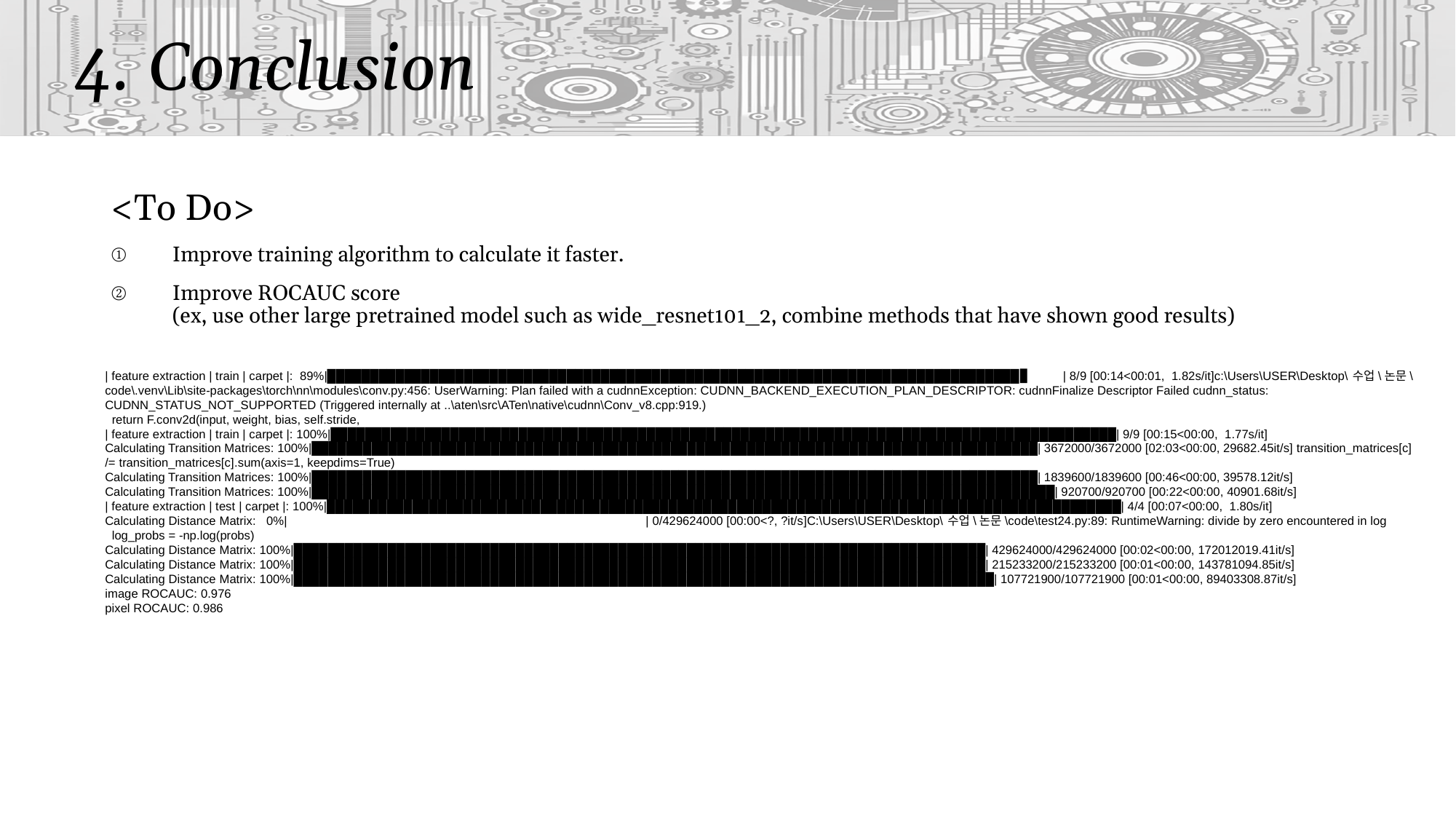

4. Conclusion

<To Do>
Improve training algorithm to calculate it faster.
Improve ROCAUC score
(ex, use other large pretrained model such as wide_resnet101_2, combine methods that have shown good results)

<Contirubution>
Another method for anomaly detection task
Fast training, Fast inference
Acceptable image score and pixel score
Easily can be applied to large dataset

| feature extraction | train | carpet |:  89%|█████████████████████████████████████████████████████████████████████████████████▊          | 8/9 [00:14<00:01,  1.82s/it]c:\Users\USER\Desktop\수업\논문\code\.venv\Lib\site-packages\torch\nn\modules\conv.py:456: UserWarning: Plan failed with a cudnnException: CUDNN_BACKEND_EXECUTION_PLAN_DESCRIPTOR: cudnnFinalize Descriptor Failed cudnn_status: CUDNN_STATUS_NOT_SUPPORTED (Triggered internally at ..\aten\src\ATen\native\cudnn\Conv_v8.cpp:919.)
  return F.conv2d(input, weight, bias, self.stride,
| feature extraction | train | carpet |: 100%|████████████████████████████████████████████████████████████████████████████████████████████| 9/9 [00:15<00:00,  1.77s/it]
Calculating Transition Matrices: 100%|█████████████████████████████████████████████████████████████████████████████████████| 3672000/3672000 [02:03<00:00, 29682.45it/s] transition_matrices[c] /= transition_matrices[c].sum(axis=1, keepdims=True)
Calculating Transition Matrices: 100%|█████████████████████████████████████████████████████████████████████████████████████| 1839600/1839600 [00:46<00:00, 39578.12it/s]
Calculating Transition Matrices: 100%|███████████████████████████████████████████████████████████████████████████████████████| 920700/920700 [00:22<00:00, 40901.68it/s]
| feature extraction | test | carpet |: 100%|█████████████████████████████████████████████████████████████████████████████████████████████| 4/4 [00:07<00:00,  1.80s/it]
Calculating Distance Matrix:   0%|                                                                                                        | 0/429624000 [00:00<?, ?it/s]C:\Users\USER\Desktop\수업\논문\code\test24.py:89: RuntimeWarning: divide by zero encountered in log
  log_probs = -np.log(probs)
Calculating Distance Matrix: 100%|█████████████████████████████████████████████████████████████████████████████████| 429624000/429624000 [00:02<00:00, 172012019.41it/s]
Calculating Distance Matrix: 100%|█████████████████████████████████████████████████████████████████████████████████| 215233200/215233200 [00:01<00:00, 143781094.85it/s]
Calculating Distance Matrix: 100%|██████████████████████████████████████████████████████████████████████████████████| 107721900/107721900 [00:01<00:00, 89403308.87it/s]
image ROCAUC: 0.976
pixel ROCAUC: 0.986